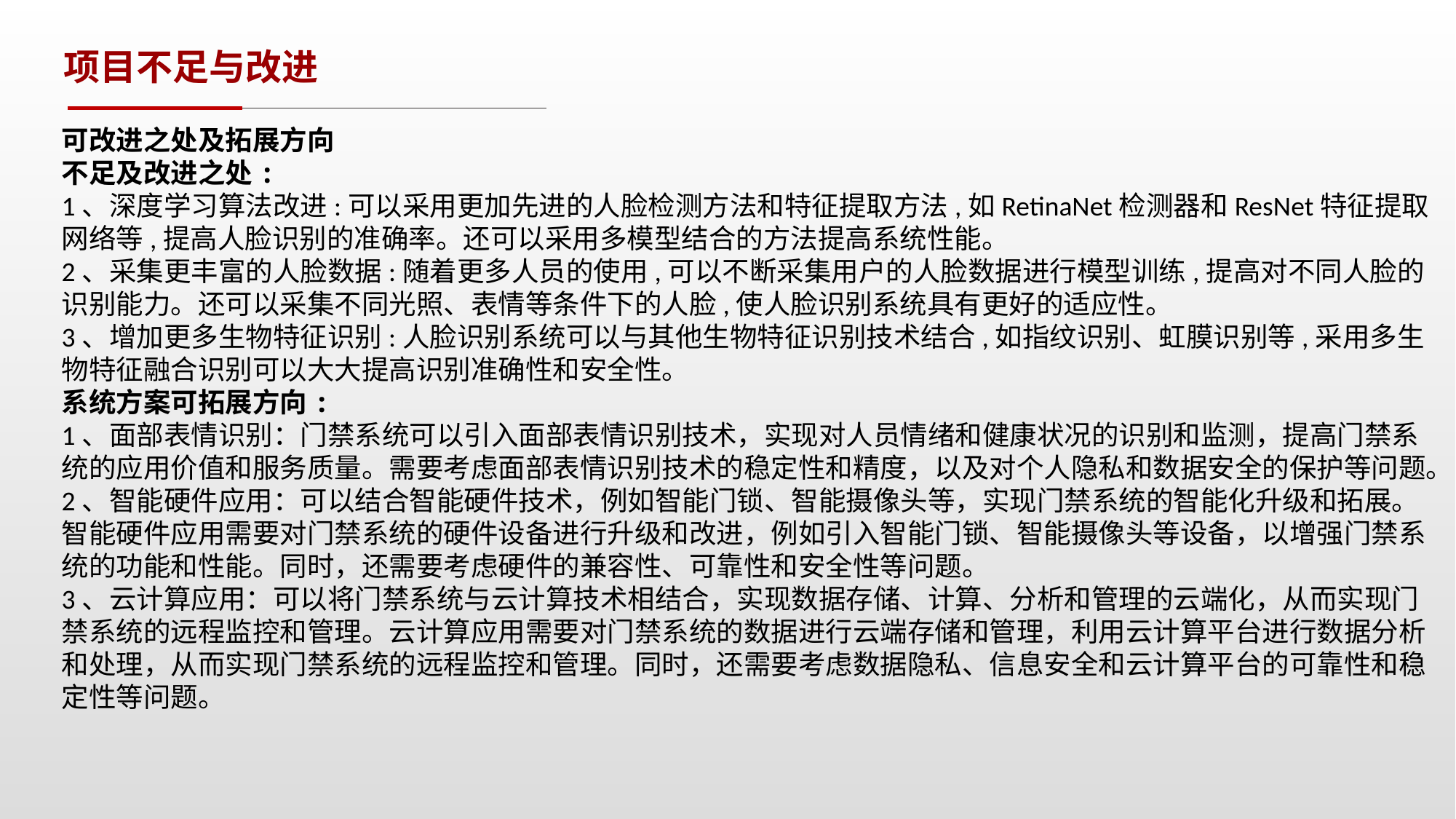

项目不足与改进
可改进之处及拓展方向
不足及改进之处:
1、深度学习算法改进:可以采用更加先进的人脸检测方法和特征提取方法,如RetinaNet检测器和ResNet特征提取网络等,提高人脸识别的准确率。还可以采用多模型结合的方法提高系统性能。
2、采集更丰富的人脸数据:随着更多人员的使用,可以不断采集用户的人脸数据进行模型训练,提高对不同人脸的识别能力。还可以采集不同光照、表情等条件下的人脸,使人脸识别系统具有更好的适应性。
3、增加更多生物特征识别:人脸识别系统可以与其他生物特征识别技术结合,如指纹识别、虹膜识别等,采用多生物特征融合识别可以大大提高识别准确性和安全性。
系统方案可拓展方向:
1、面部表情识别：门禁系统可以引入面部表情识别技术，实现对人员情绪和健康状况的识别和监测，提高门禁系统的应用价值和服务质量。需要考虑面部表情识别技术的稳定性和精度，以及对个人隐私和数据安全的保护等问题。
2、智能硬件应用：可以结合智能硬件技术，例如智能门锁、智能摄像头等，实现门禁系统的智能化升级和拓展。智能硬件应用需要对门禁系统的硬件设备进行升级和改进，例如引入智能门锁、智能摄像头等设备，以增强门禁系统的功能和性能。同时，还需要考虑硬件的兼容性、可靠性和安全性等问题。
3、云计算应用：可以将门禁系统与云计算技术相结合，实现数据存储、计算、分析和管理的云端化，从而实现门禁系统的远程监控和管理。云计算应用需要对门禁系统的数据进行云端存储和管理，利用云计算平台进行数据分析和处理，从而实现门禁系统的远程监控和管理。同时，还需要考虑数据隐私、信息安全和云计算平台的可靠性和稳定性等问题。